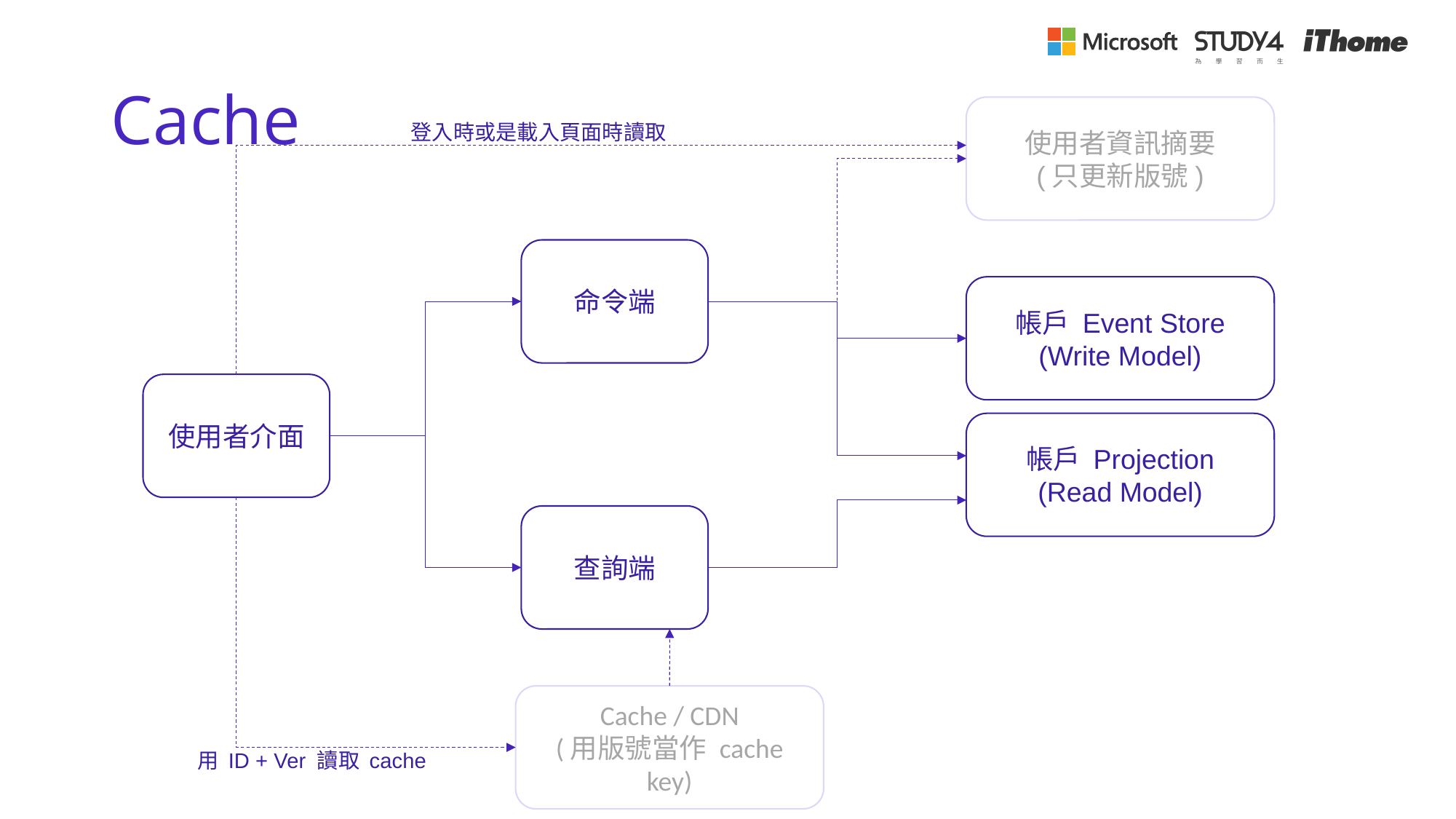

# Cache
使用者資訊摘要
(只更新版號)
登入時或是載入頁面時讀取
命令端
帳戶 Event Store
(Write Model)
使用者介面
帳戶 Projection
(Read Model)

查詢端
Cache / CDN
(用版號當作 cache key)
用 ID + Ver 讀取 cache